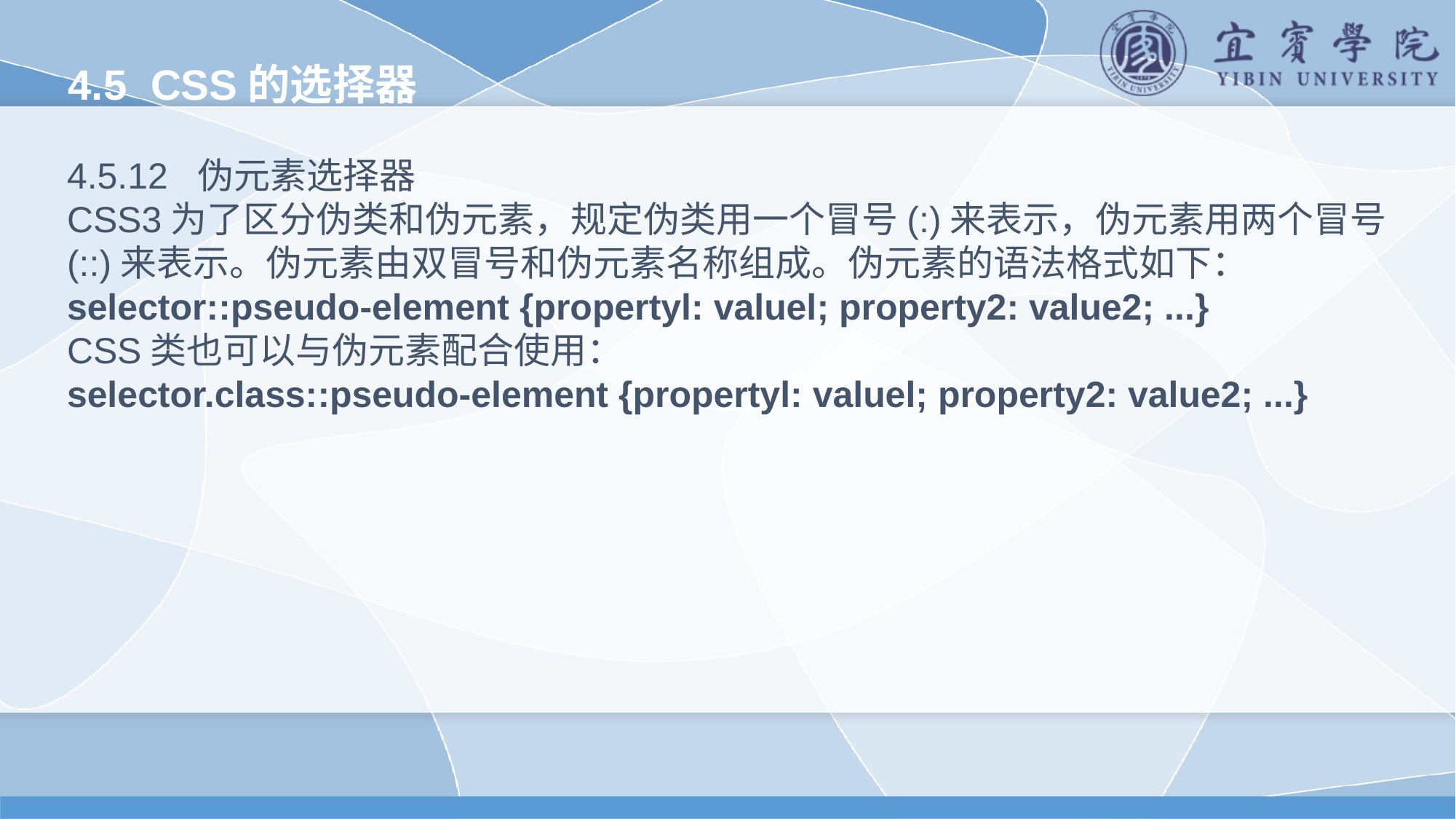

4.5  CSS的选择器
4.5.12  伪元素选择器
CSS3为了区分伪类和伪元素，规定伪类用一个冒号(:)来表示，伪元素用两个冒号(::)来表示。伪元素由双冒号和伪元素名称组成。伪元素的语法格式如下：
selector::pseudo-element {propertyl: valuel; property2: value2; ...}
CSS类也可以与伪元素配合使用：
selector.class::pseudo-element {propertyl: valuel; property2: value2; ...}